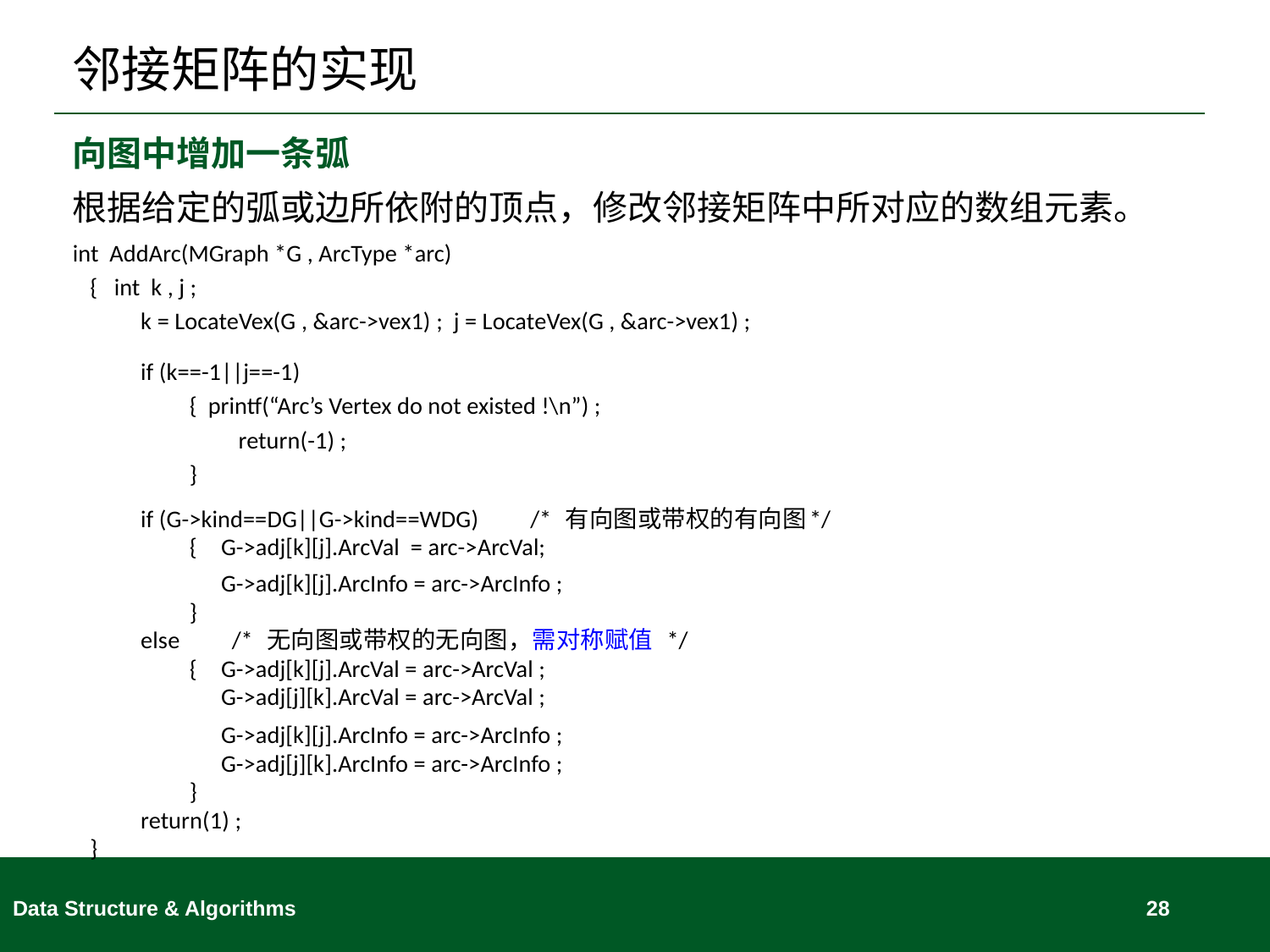

# 邻接矩阵的实现
向图中增加一条弧
根据给定的弧或边所依附的顶点，修改邻接矩阵中所对应的数组元素。
int  AddArc(MGraph *G , ArcType *arc)
{   int  k , j ;
k = LocateVex(G , &arc->vex1) ;  j = LocateVex(G , &arc->vex1) ;

if (k==-1||j==-1)
{  printf(“Arc’s Vertex do not existed !\n”) ;
return(-1) ;
}

if (G->kind==DG||G->kind==WDG) 	/*  有向图或带权的有向图*/
{	G->adj[k][j].ArcVal  = arc->ArcVal;

	G->adj[k][j].ArcInfo = arc->ArcInfo ;
}
else  				/*  无向图或带权的无向图，需对称赋值  */
{	G->adj[k][j].ArcVal = arc->ArcVal ;
	G->adj[j][k].ArcVal = arc->ArcVal ;

	G->adj[k][j].ArcInfo = arc->ArcInfo ;
	G->adj[j][k].ArcInfo = arc->ArcInfo ;
}
return(1) ;
}
Data Structure & Algorithms
28